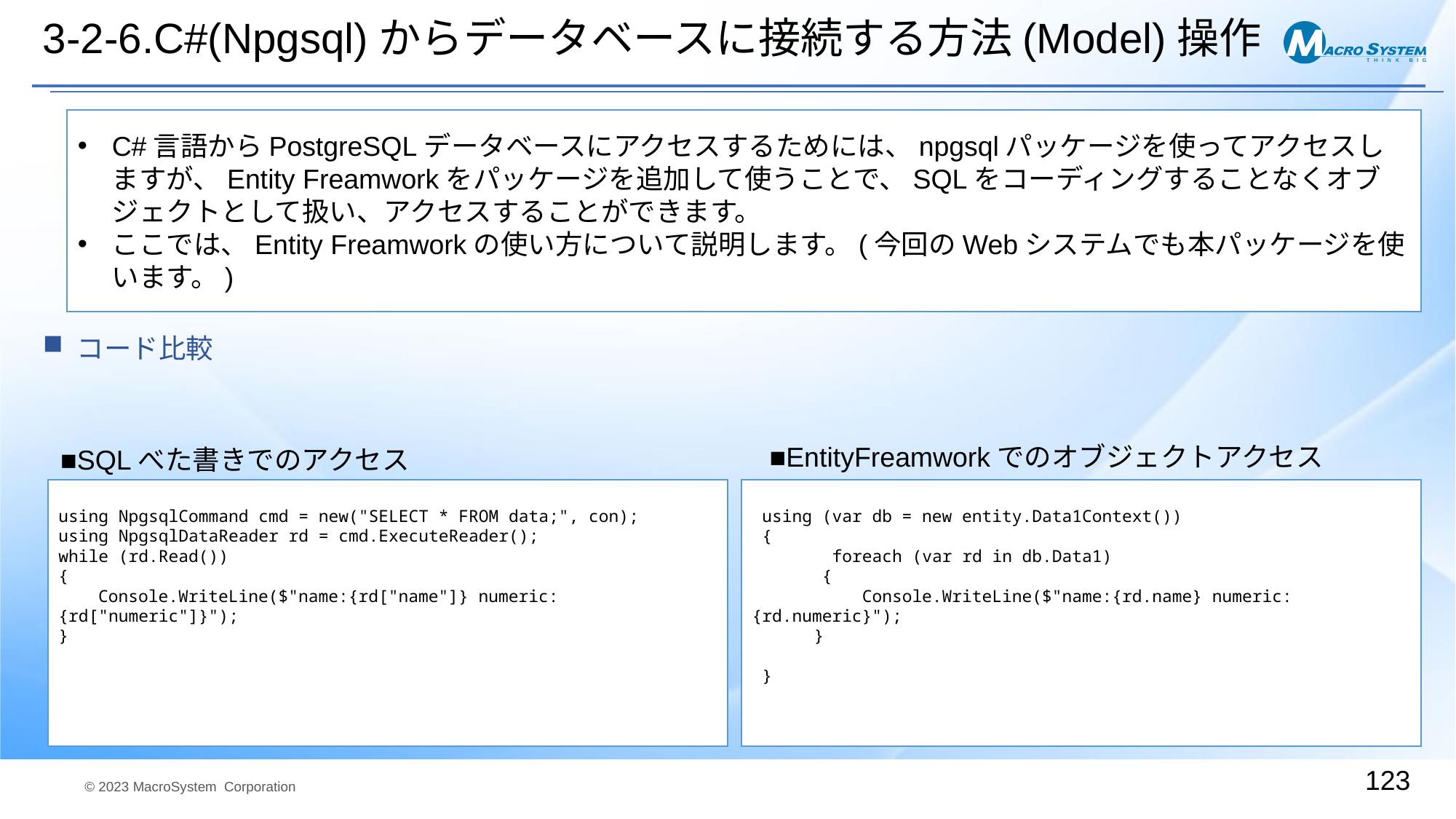

# 3-2-6.C#(Npgsql)からデータベースに接続する方法(Model)操作
C#言語からPostgreSQLデータベースにアクセスするためには、npgsqlパッケージを使ってアクセスしますが、Entity Freamworkをパッケージを追加して使うことで、SQLをコーディングすることなくオブジェクトとして扱い、アクセスすることができます。
ここでは、Entity Freamworkの使い方について説明します。(今回のWebシステムでも本パッケージを使います。)
コード比較
■EntityFreamworkでのオブジェクトアクセス
■SQLべた書きでのアクセス

using NpgsqlCommand cmd = new("SELECT * FROM data;", con);
using NpgsqlDataReader rd = cmd.ExecuteReader();
while (rd.Read())
{
    Console.WriteLine($"name:{rd["name"]} numeric:{rd["numeric"]}");
}

 using (var db = new entity.Data1Context())
 {
        foreach (var rd in db.Data1)
       {
           Console.WriteLine($"name:{rd.name} numeric:{rd.numeric}");
 　　　}

 }